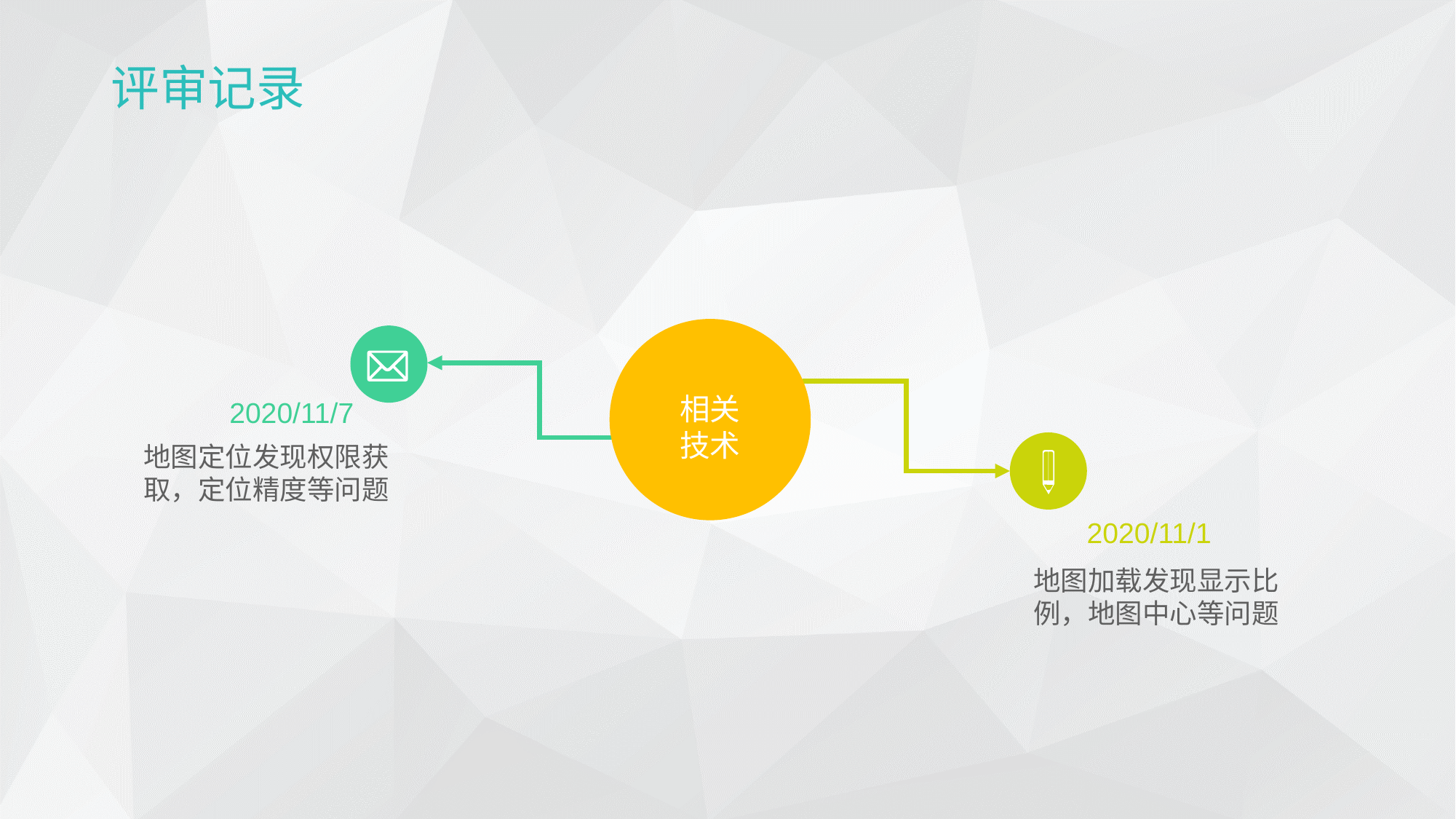

评审记录

相关
技术

2020/11/7

地图定位发现权限获取，定位精度等问题

2020/11/1
地图加载发现显示比例，地图中心等问题